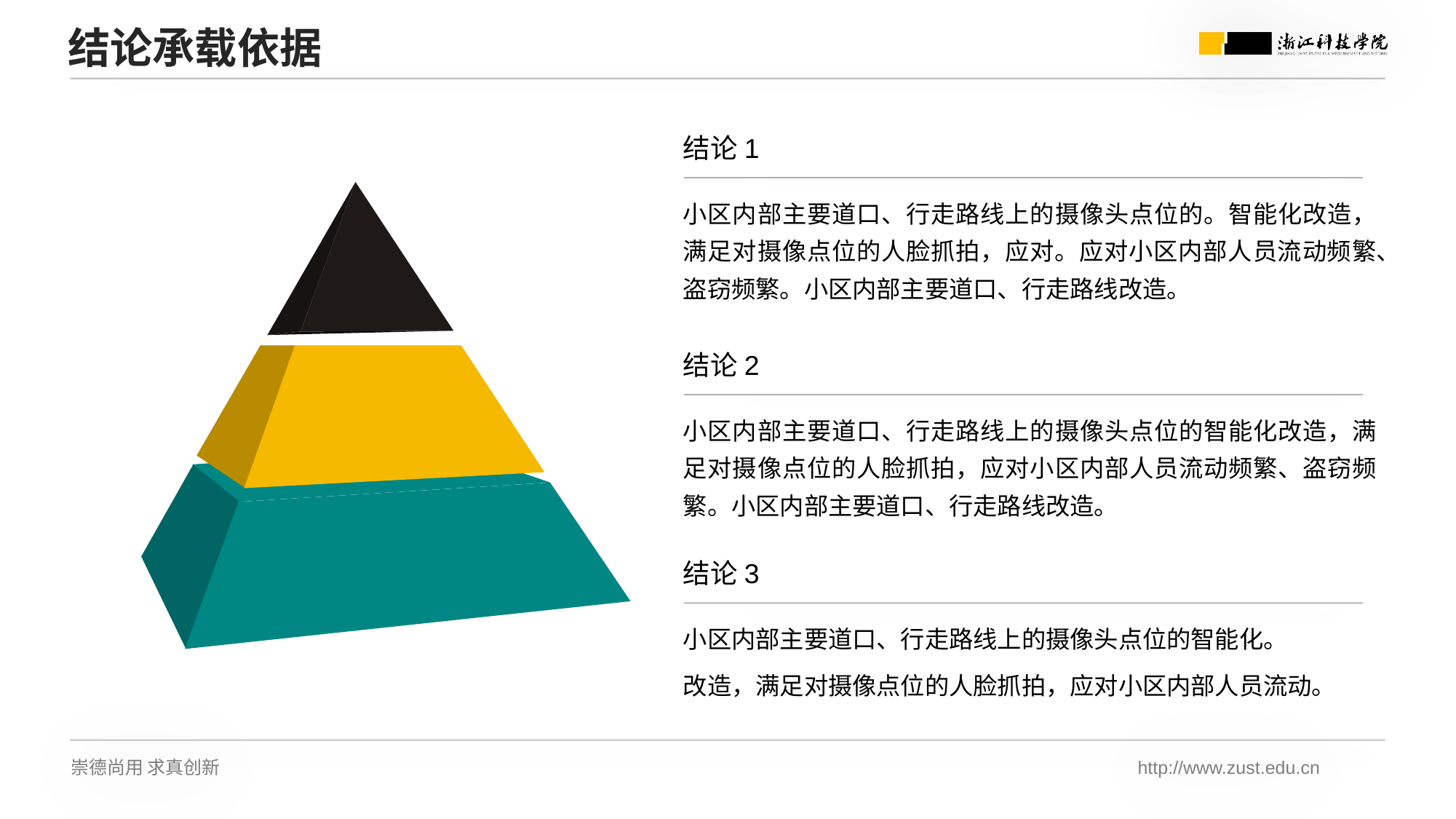

结论承载依据

结论1

小区内部主要道口、行走路线上的摄像头点位的。智能化改造，满足对摄像点位的人脸抓拍，应对。应对小区内部人员流动频繁、盗窃频繁。小区内部主要道口、行走路线改造。
结论2

小区内部主要道口、行走路线上的摄像头点位的智能化改造，满足对摄像点位的人脸抓拍，应对小区内部人员流动频繁、盗窃频繁。小区内部主要道口、行走路线改造。

结论3

小区内部主要道口、行走路线上的摄像头点位的智能化。
改造，满足对摄像点位的人脸抓拍，应对小区内部人员流动。